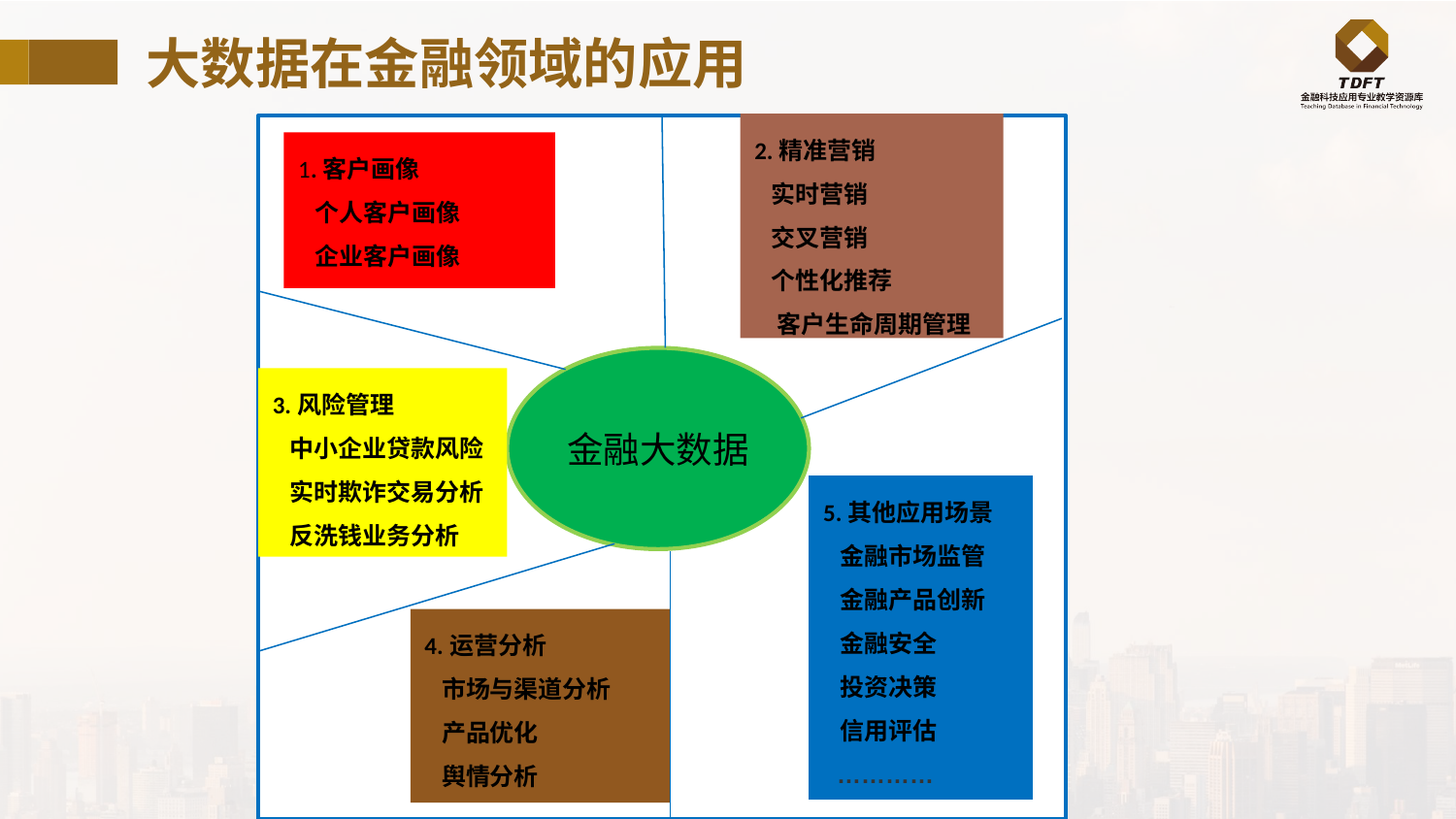

# 大数据在金融领域的应用

2.精准营销
  实时营销
  交叉营销
  个性化推荐
   客户生命周期管理

…………
1.客户画像
  个人客户画像
  企业客户画像
金融大数据
3.风险管理
  中小企业贷款风险
  实时欺诈交易分析
  反洗钱业务分析
5.其他应用场景
  金融市场监管
  金融产品创新
  金融安全
  投资决策
  信用评估
  …………

4.运营分析
  市场与渠道分析
  产品优化
  舆情分析